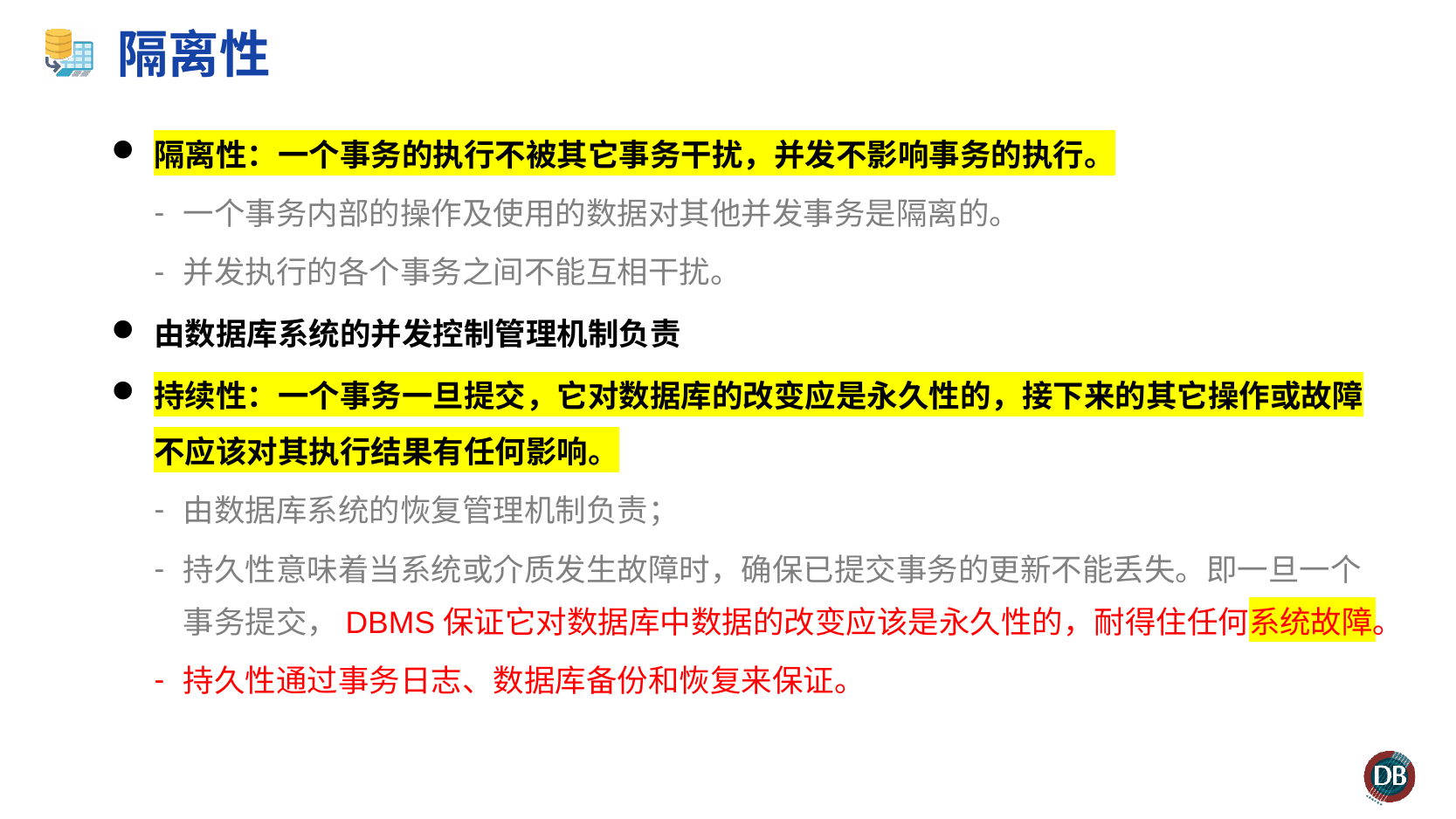

# 隔离性
隔离性：一个事务的执行不被其它事务干扰，并发不影响事务的执行。
一个事务内部的操作及使用的数据对其他并发事务是隔离的。
并发执行的各个事务之间不能互相干扰。
由数据库系统的并发控制管理机制负责
持续性：一个事务一旦提交，它对数据库的改变应是永久性的，接下来的其它操作或故障不应该对其执行结果有任何影响。
由数据库系统的恢复管理机制负责；
持久性意味着当系统或介质发生故障时，确保已提交事务的更新不能丢失。即一旦一个事务提交，DBMS保证它对数据库中数据的改变应该是永久性的，耐得住任何系统故障。
持久性通过事务日志、数据库备份和恢复来保证。